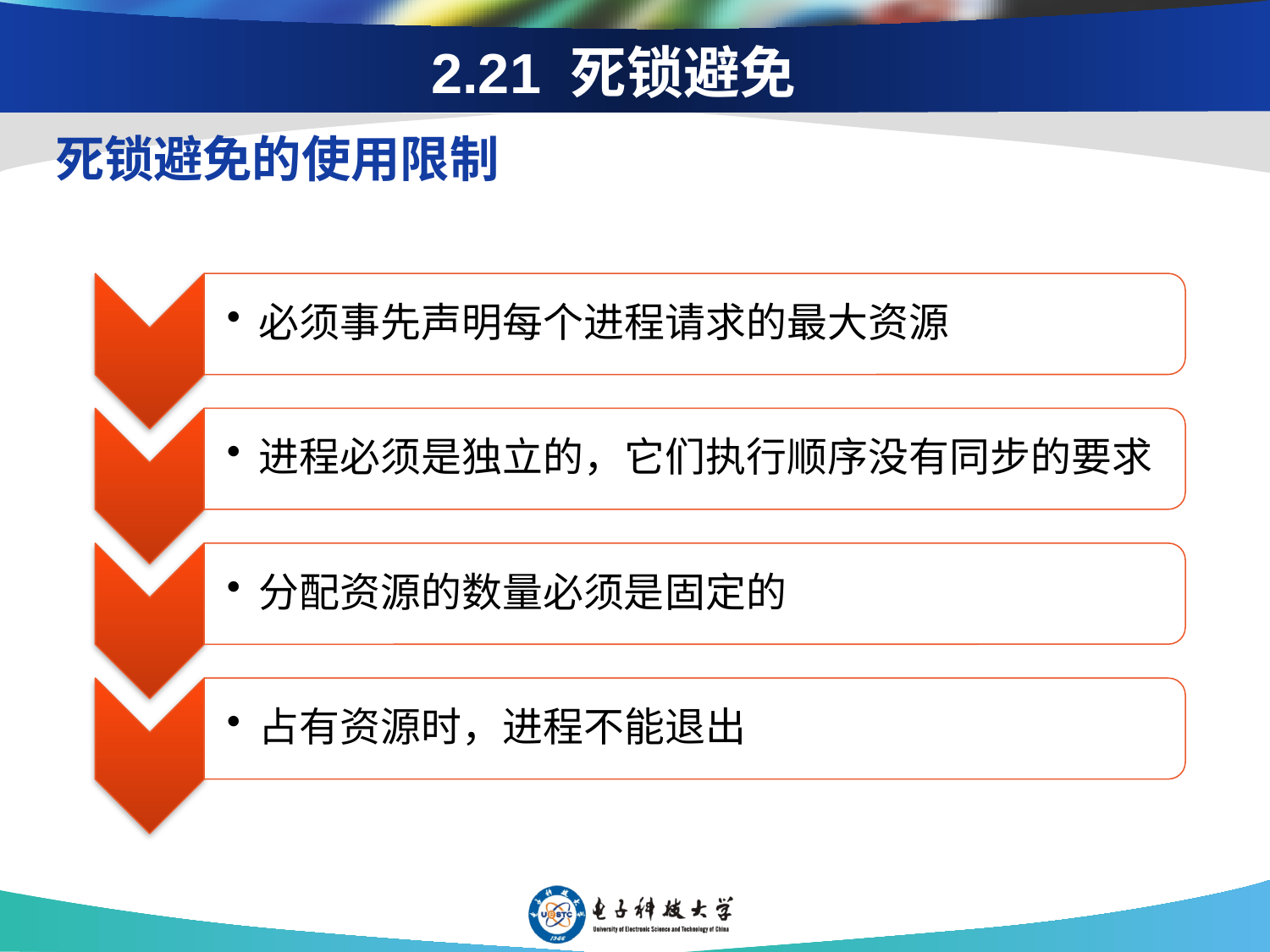

# 2.21 死锁避免
死锁避免的使用限制

必须事先声明每个进程请求的最大资源

进程必须是独立的，它们执行顺序没有同步的要求

分配资源的数量必须是固定的

占有资源时，进程不能退出